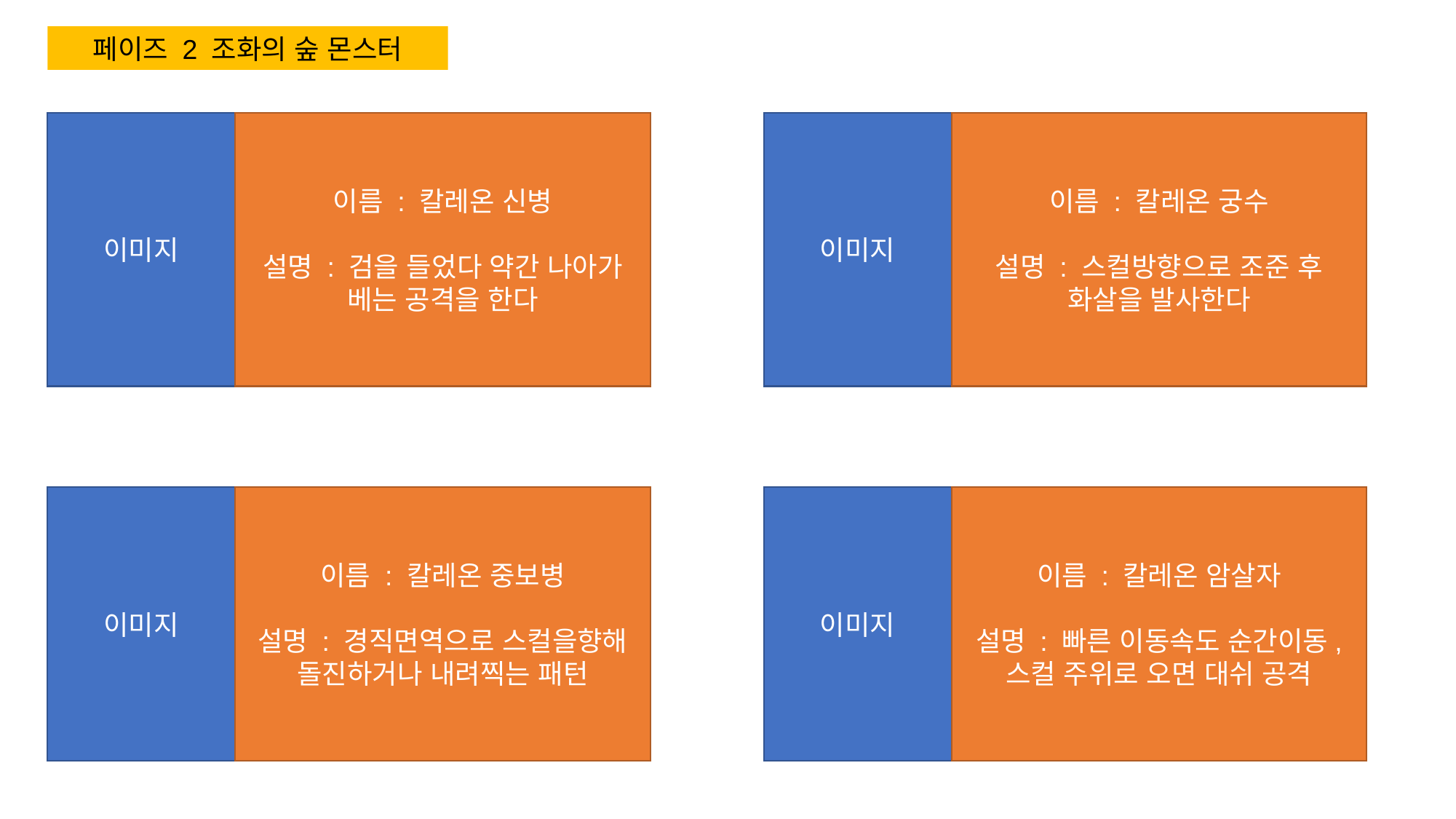

페이즈 2 조화의 숲 몬스터
이미지
이름 : 칼레온 궁수

설명 : 스컬방향으로 조준 후 화살을 발사한다
이미지
이름 : 칼레온 신병

설명 : 검을 들었다 약간 나아가 베는 공격을 한다
이미지
이름 : 칼레온 암살자

설명 : 빠른 이동속도 순간이동, 스컬 주위로 오면 대쉬 공격
이미지
이름 : 칼레온 중보병

설명 : 경직면역으로 스컬을향해 돌진하거나 내려찍는 패턴